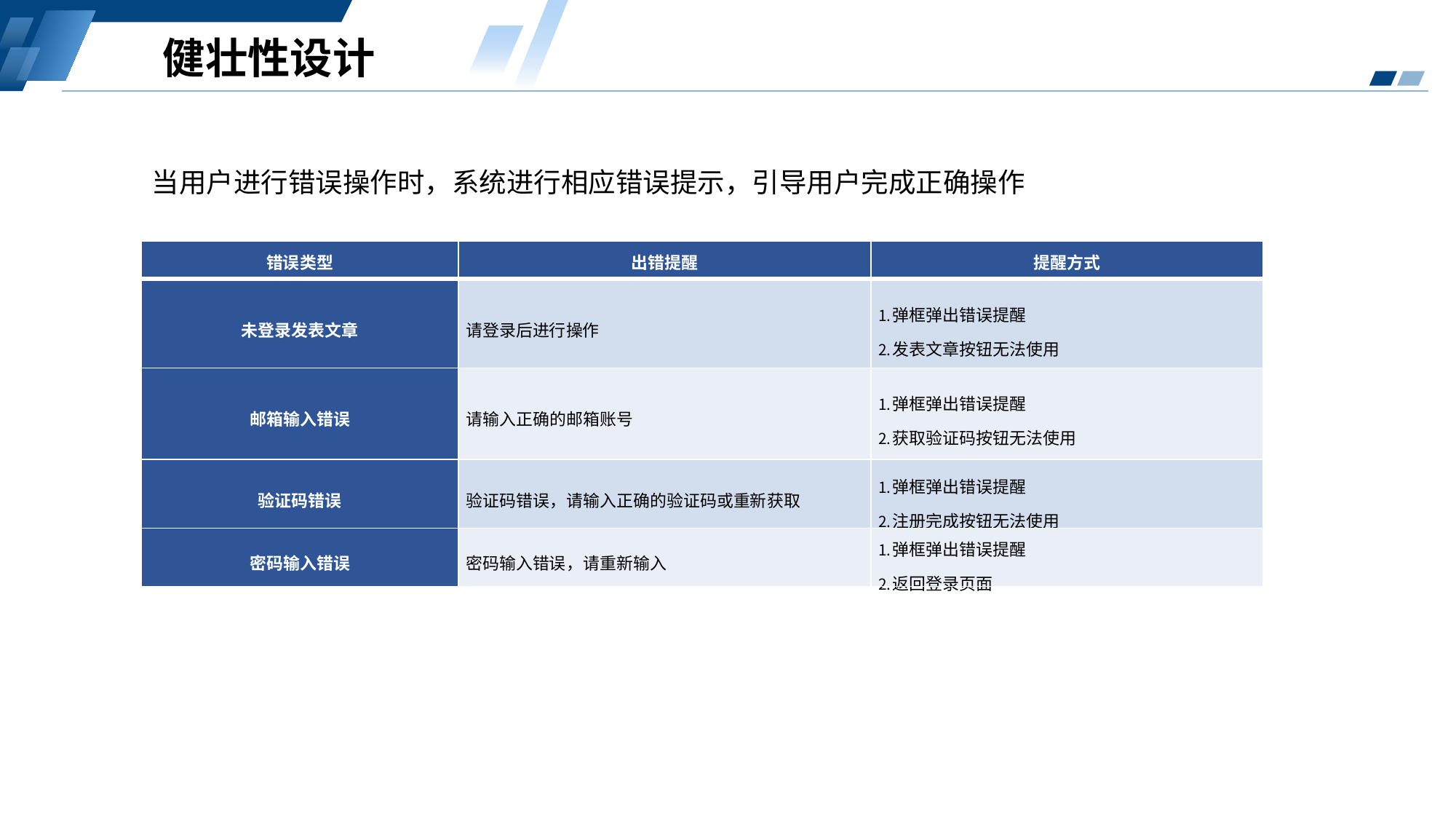

健壮性设计

当用户进行错误操作时，系统进行相应错误提示，引导用户完成正确操作
| 错误类型 | 出错提醒 | 提醒方式 |
| --- | --- | --- |
| 未登录发表文章 | 请登录后进行操作 | 弹框弹出错误提醒 发表文章按钮无法使用 |
| 邮箱输入错误 | 请输入正确的邮箱账号 | 弹框弹出错误提醒 获取验证码按钮无法使用 |
| 验证码错误 | 验证码错误，请输入正确的验证码或重新获取 | 弹框弹出错误提醒 注册完成按钮无法使用 |
| 密码输入错误 | 密码输入错误，请重新输入 | 弹框弹出错误提醒 返回登录页面 |